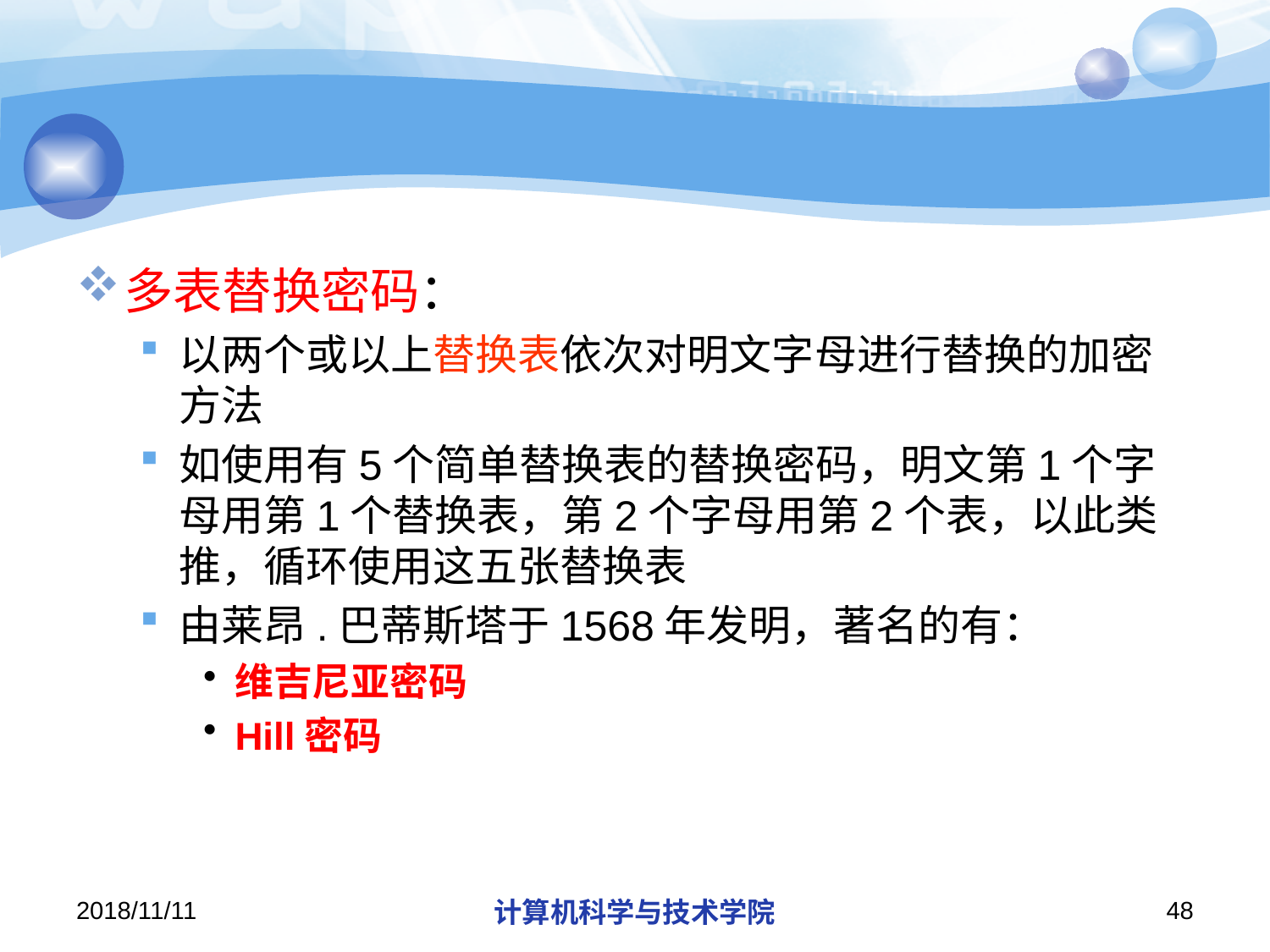

#
多表替换密码：
以两个或以上替换表依次对明文字母进行替换的加密方法
如使用有5个简单替换表的替换密码，明文第1个字母用第1个替换表，第2个字母用第2个表，以此类推，循环使用这五张替换表
由莱昂.巴蒂斯塔于1568年发明，著名的有：
维吉尼亚密码
Hill密码
2018/11/11
计算机科学与技术学院
48